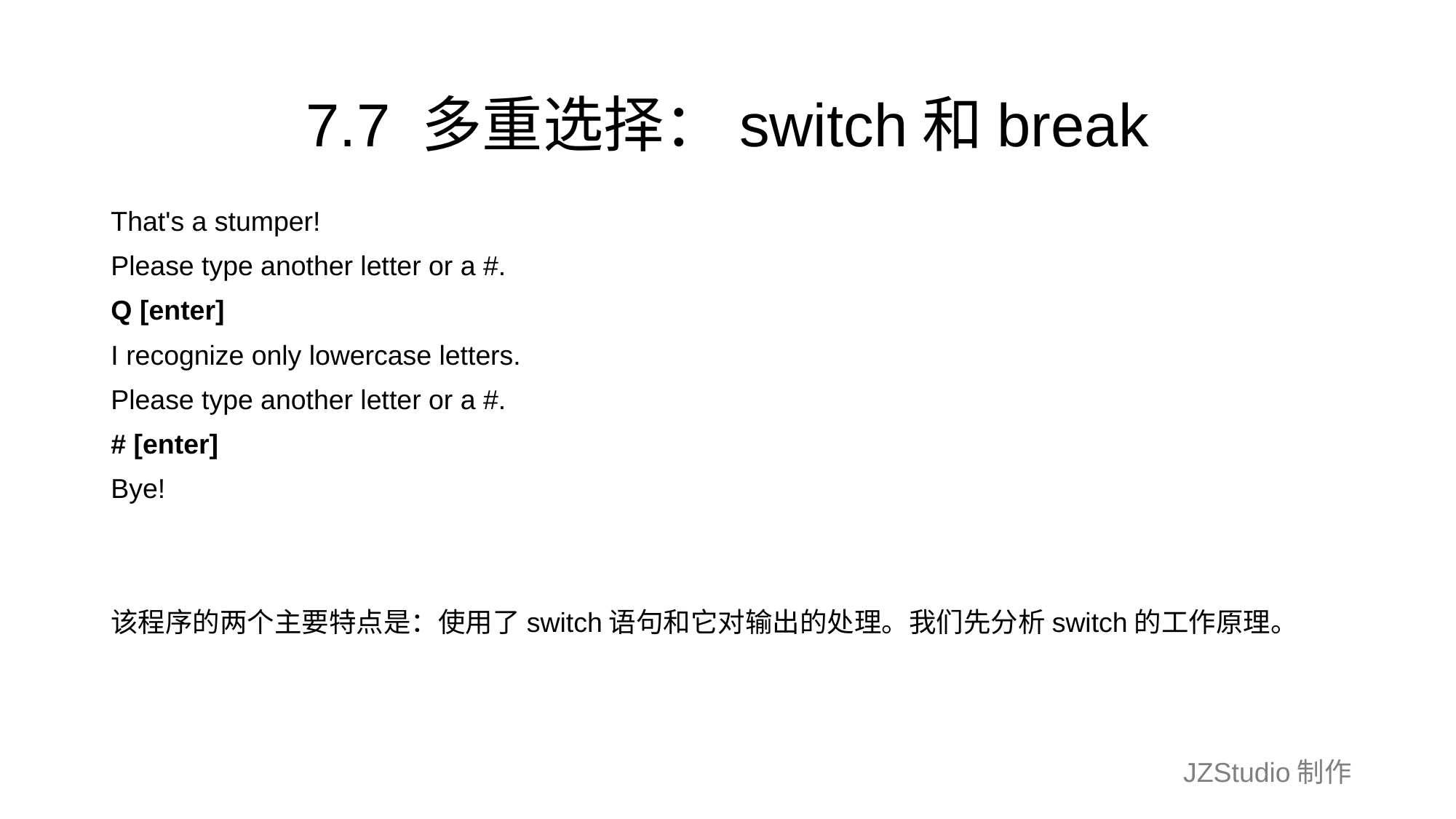

# 7.7 多重选择：switch和break
That's a stumper!
Please type another letter or a #.
Q [enter]
I recognize only lowercase letters.
Please type another letter or a #.
# [enter]
Bye!

该程序的两个主要特点是：使用了switch语句和它对输出的处理。我们先分析switch的工作原理。